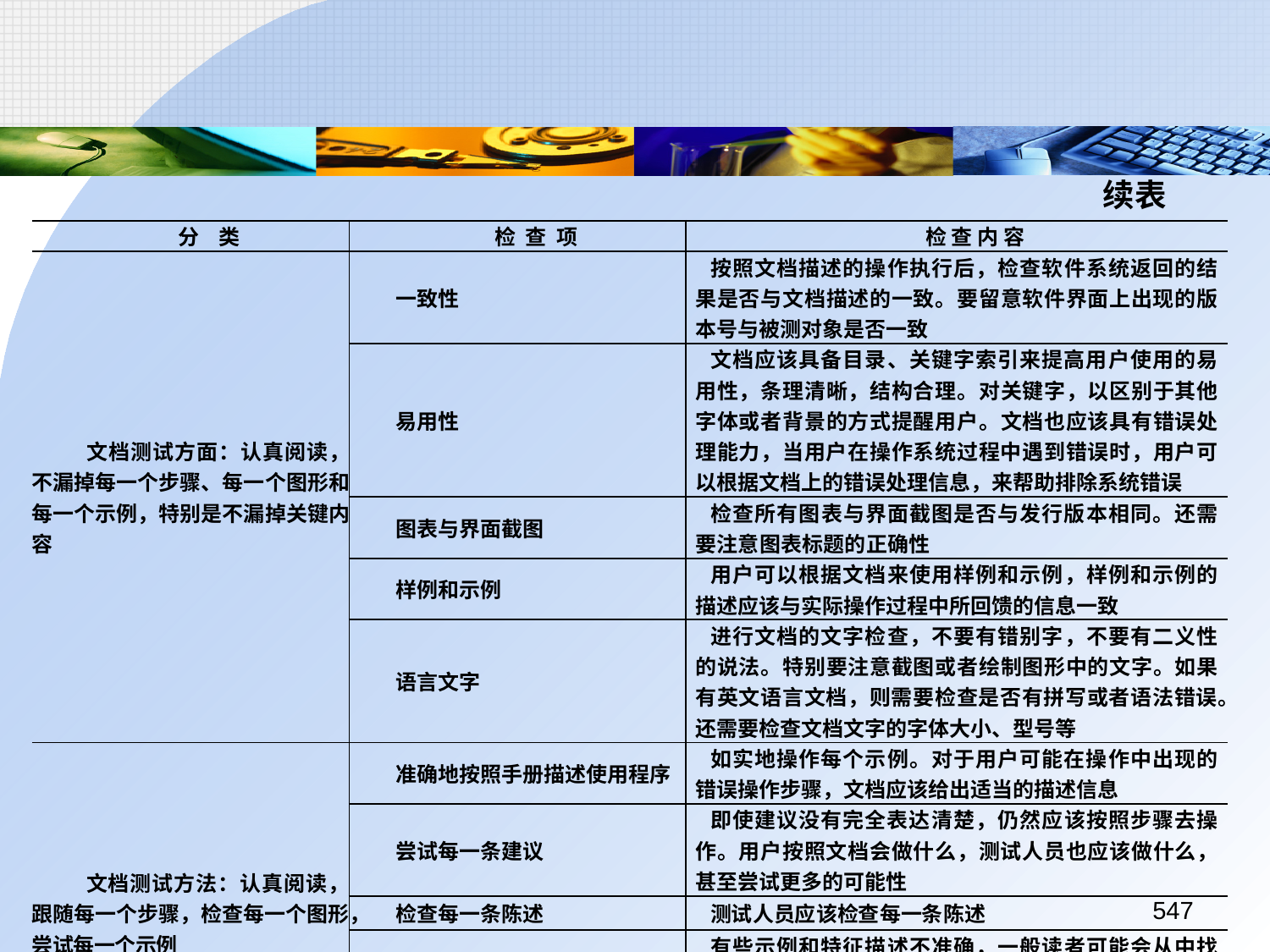

续表
| 分 类 | 检 查 项 | 检 查 内 容 |
| --- | --- | --- |
| 文档测试方面：认真阅读，不漏掉每一个步骤、每一个图形和每一个示例，特别是不漏掉关键内容 | 一致性 | 按照文档描述的操作执行后，检查软件系统返回的结果是否与文档描述的一致。要留意软件界面上出现的版本号与被测对象是否一致 |
|  | 易用性 | 文档应该具备目录、关键字索引来提高用户使用的易用性，条理清晰，结构合理。对关键字，以区别于其他字体或者背景的方式提醒用户。文档也应该具有错误处理能力，当用户在操作系统过程中遇到错误时，用户可以根据文档上的错误处理信息，来帮助排除系统错误 |
|  | 图表与界面截图 | 检查所有图表与界面截图是否与发行版本相同。还需要注意图表标题的正确性 |
|  | 样例和示例 | 用户可以根据文档来使用样例和示例，样例和示例的描述应该与实际操作过程中所回馈的信息一致 |
|  | 语言文字 | 进行文档的文字检查，不要有错别字，不要有二义性的说法。特别要注意截图或者绘制图形中的文字。如果有英文语言文档，则需要检查是否有拼写或者语法错误。还需要检查文档文字的字体大小、型号等 |
| 文档测试方法：认真阅读，跟随每一个步骤，检查每一个图形，尝试每一个示例 | 准确地按照手册描述使用程序 | 如实地操作每个示例。对于用户可能在操作中出现的错误操作步骤，文档应该给出适当的描述信息 |
|  | 尝试每一条建议 | 即使建议没有完全表达清楚，仍然应该按照步骤去操作。用户按照文档会做什么，测试人员也应该做什么，甚至尝试更多的可能性 |
|  | 检查每一条陈述 | 测试人员应该检查每一条陈述 |
|  | 查找容易误导用户的内容 | 有些示例和特征描述不准确，一般读者可能会从中找出归纳错误的结论。用户可能对程序的能力抱有过高的期望，或者是凭空想象一些实际并不存在的约束条件。重要的是尽早标识出容易被人误解的内容，也就是二义性 |
547